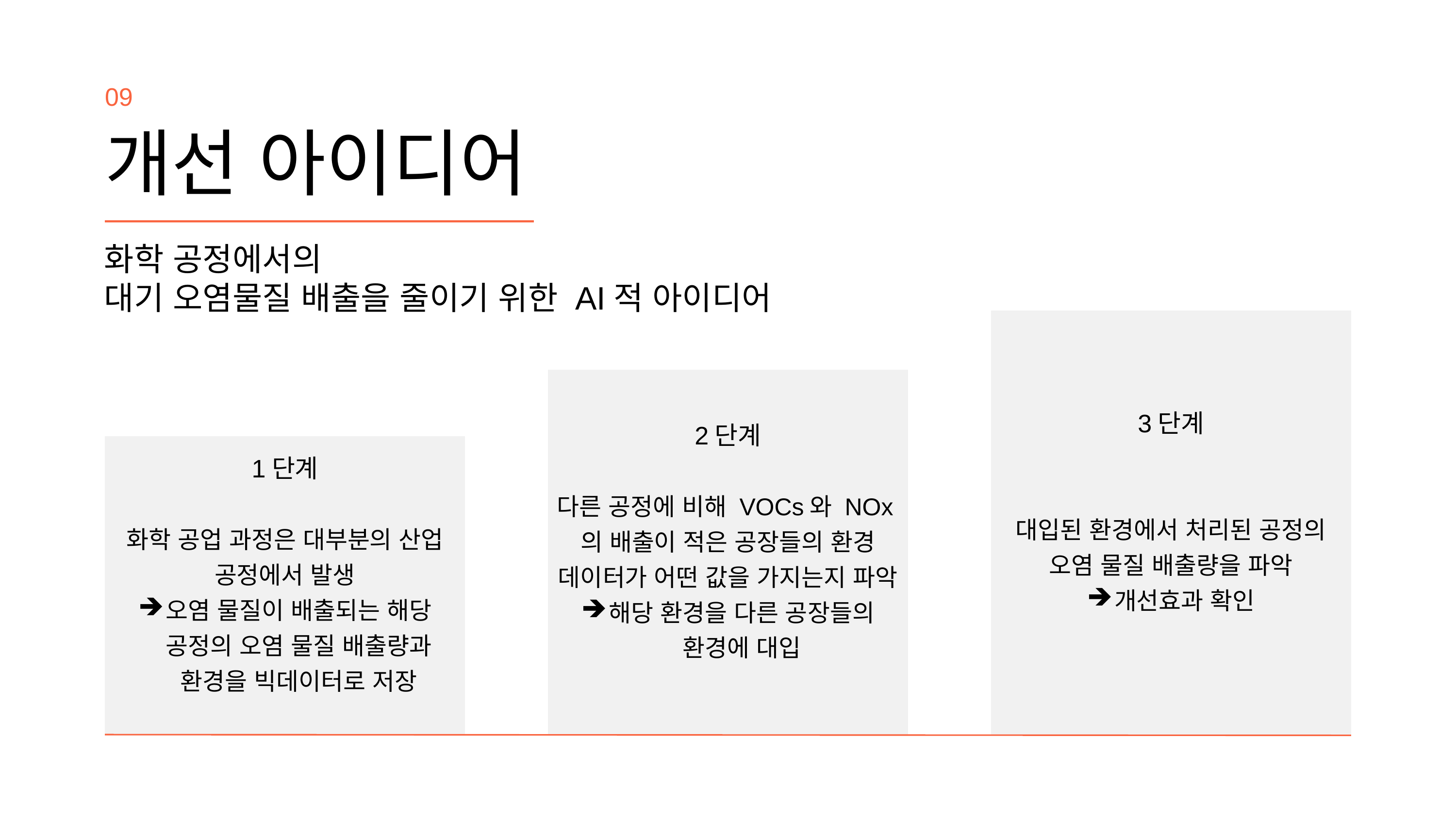

09
개선 아이디어

화학 공정에서의
대기 오염물질 배출을 줄이기 위한 AI적 아이디어

3단계

대입된 환경에서 처리된 공정의 오염 물질 배출량을 파악
개선효과 확인

2단계

다른 공정에 비해 VOCs와 NOx의 배출이 적은 공장들의 환경 데이터가 어떤 값을 가지는지 파악
해당 환경을 다른 공장들의 환경에 대입

1단계

화학 공업 과정은 대부분의 산업 공정에서 발생
오염 물질이 배출되는 해당 공정의 오염 물질 배출량과 환경을 빅데이터로 저장